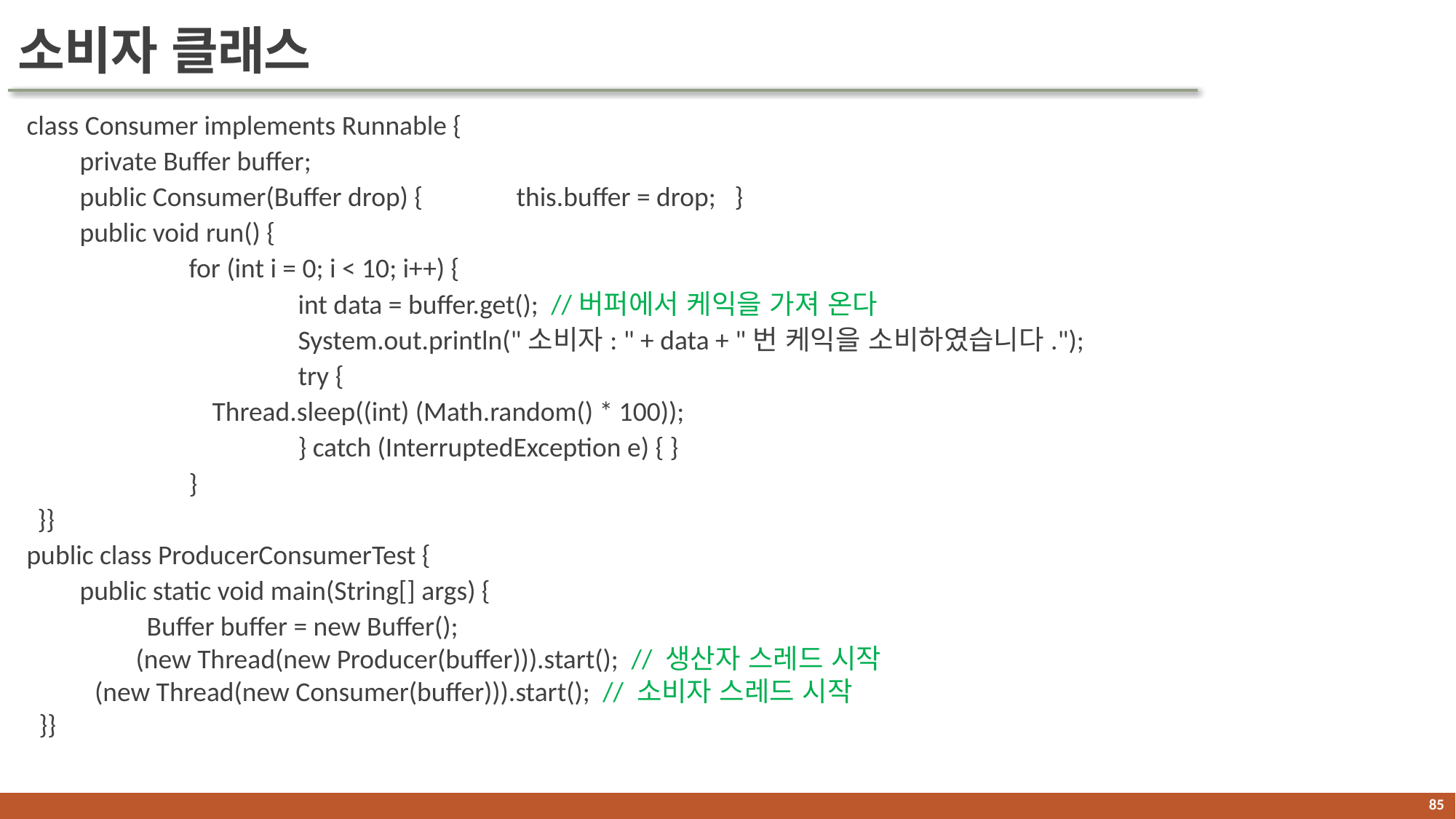

# 소비자 클래스
class Consumer implements Runnable {
	private Buffer buffer;
	public Consumer(Buffer drop) { 	this.buffer = drop; 	}
	public void run() {
		for (int i = 0; i < 10; i++) {
			int data = buffer.get();  //버퍼에서 케익을 가져 온다
			System.out.println("소비자: " + data + "번 케익을 소비하였습니다.");
			try {
                              Thread.sleep((int) (Math.random() * 100));
			} catch (InterruptedException e) { }
		}
	}}
public class ProducerConsumerTest {
	public static void main(String[] args) {
		Buffer buffer = new Buffer();
	(new Thread(new Producer(buffer))).start();  // 생산자 스레드 시작
           (new Thread(new Consumer(buffer))).start();  // 소비자 스레드 시작
  }}
85